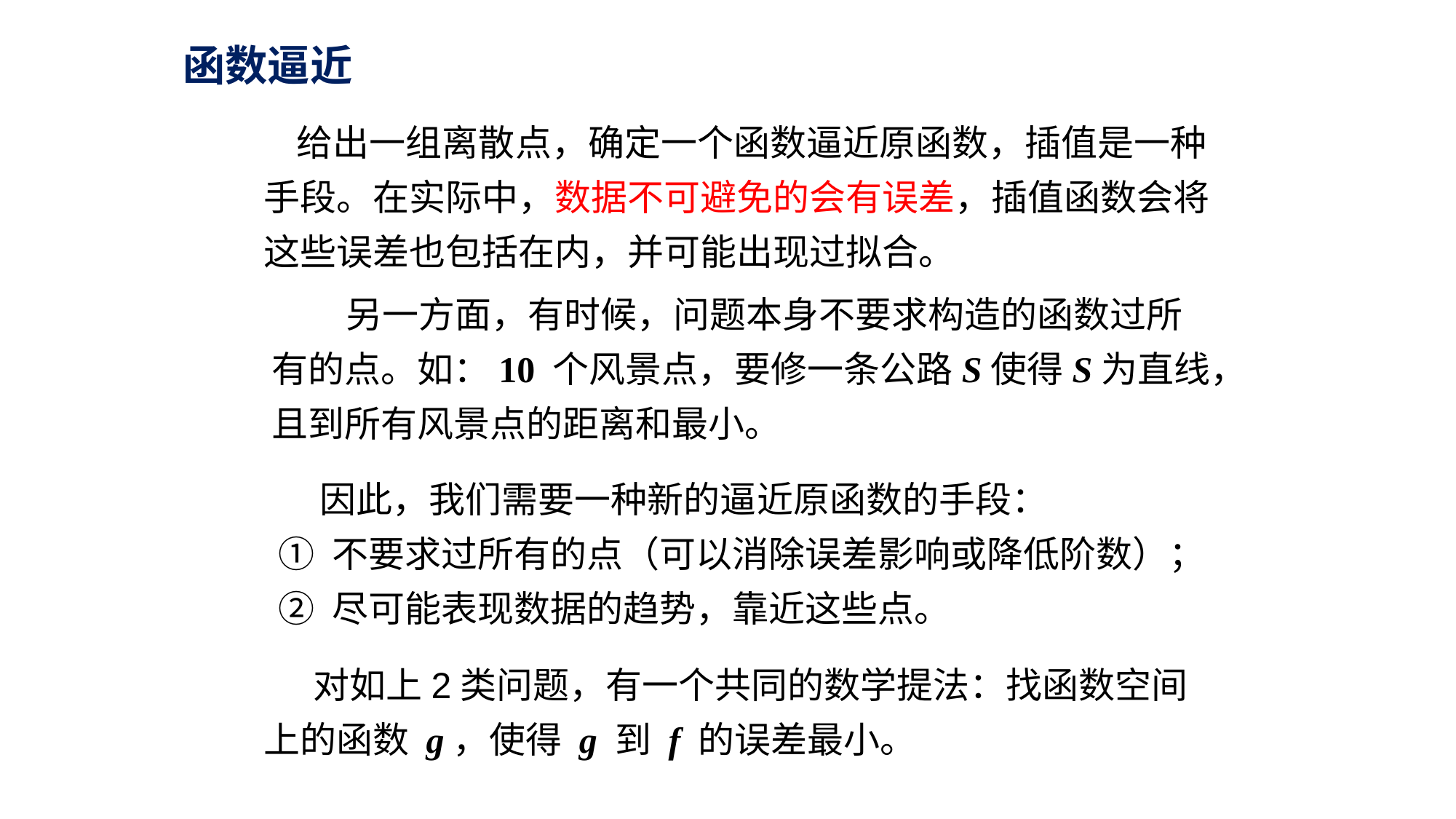

函数逼近
        给出一组离散点，确定一个函数逼近原函数，插值是一种手段。在实际中，数据不可避免的会有误差，插值函数会将这些误差也包括在内，并可能出现过拟合。
        另一方面，有时候，问题本身不要求构造的函数过所有的点。如：10 个风景点，要修一条公路S使得S为直线，且到所有风景点的距离和最小。
    因此，我们需要一种新的逼近原函数的手段：
① 不要求过所有的点（可以消除误差影响或降低阶数）；
② 尽可能表现数据的趋势，靠近这些点。
          对如上2类问题，有一个共同的数学提法：找函数空间上的函数 g，使得 g 到 f 的误差最小。